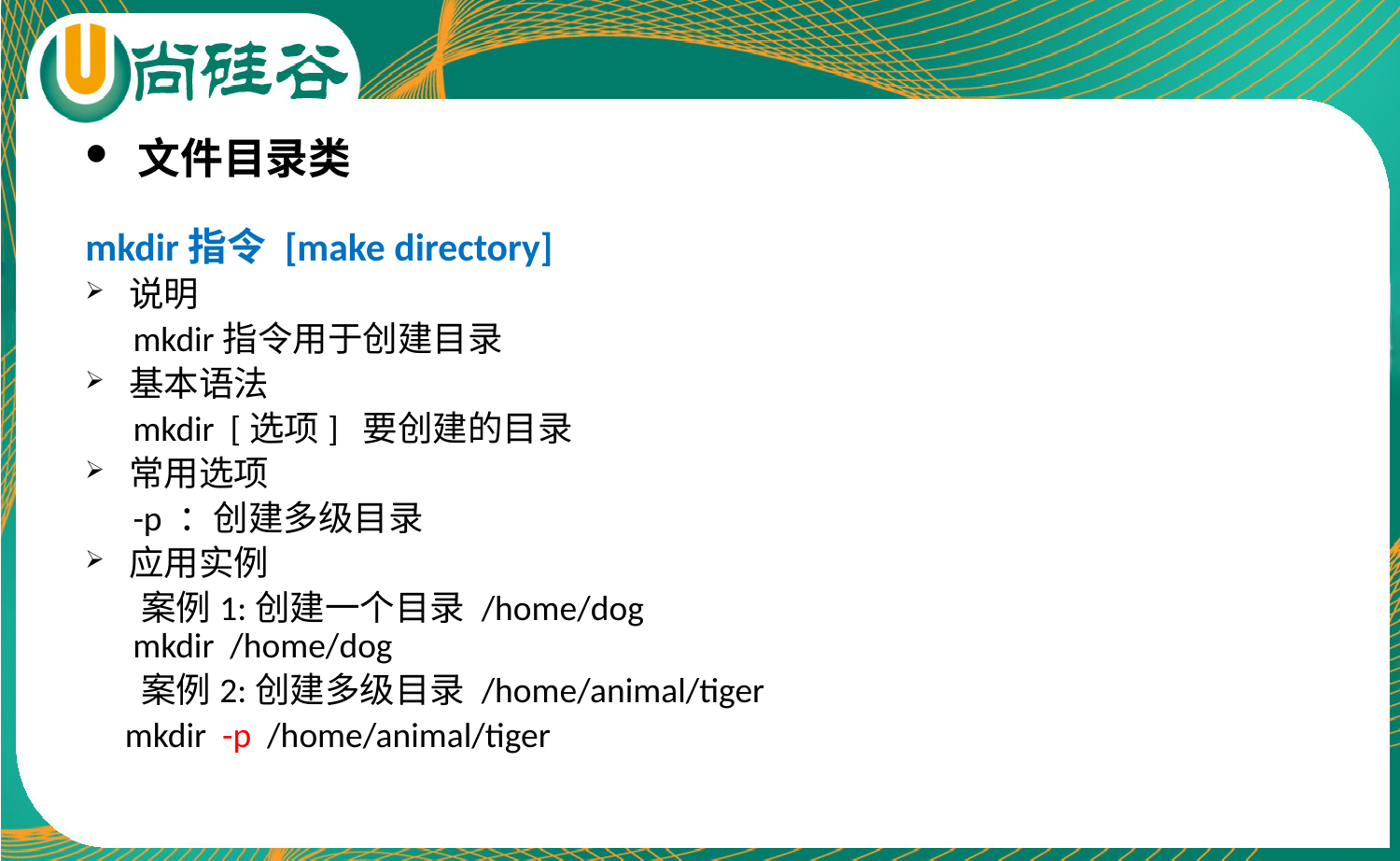

文件目录类
mkdir指令 [make directory]
说明
      mkdir指令用于创建目录
基本语法
      mkdir  [选项]  要创建的目录
常用选项
      -p ：创建多级目录
应用实例
      案例1:创建一个目录 /home/dog
      mkdir  /home/dog
      案例2:创建多级目录 /home/animal/tiger
     mkdir  -p  /home/animal/tiger